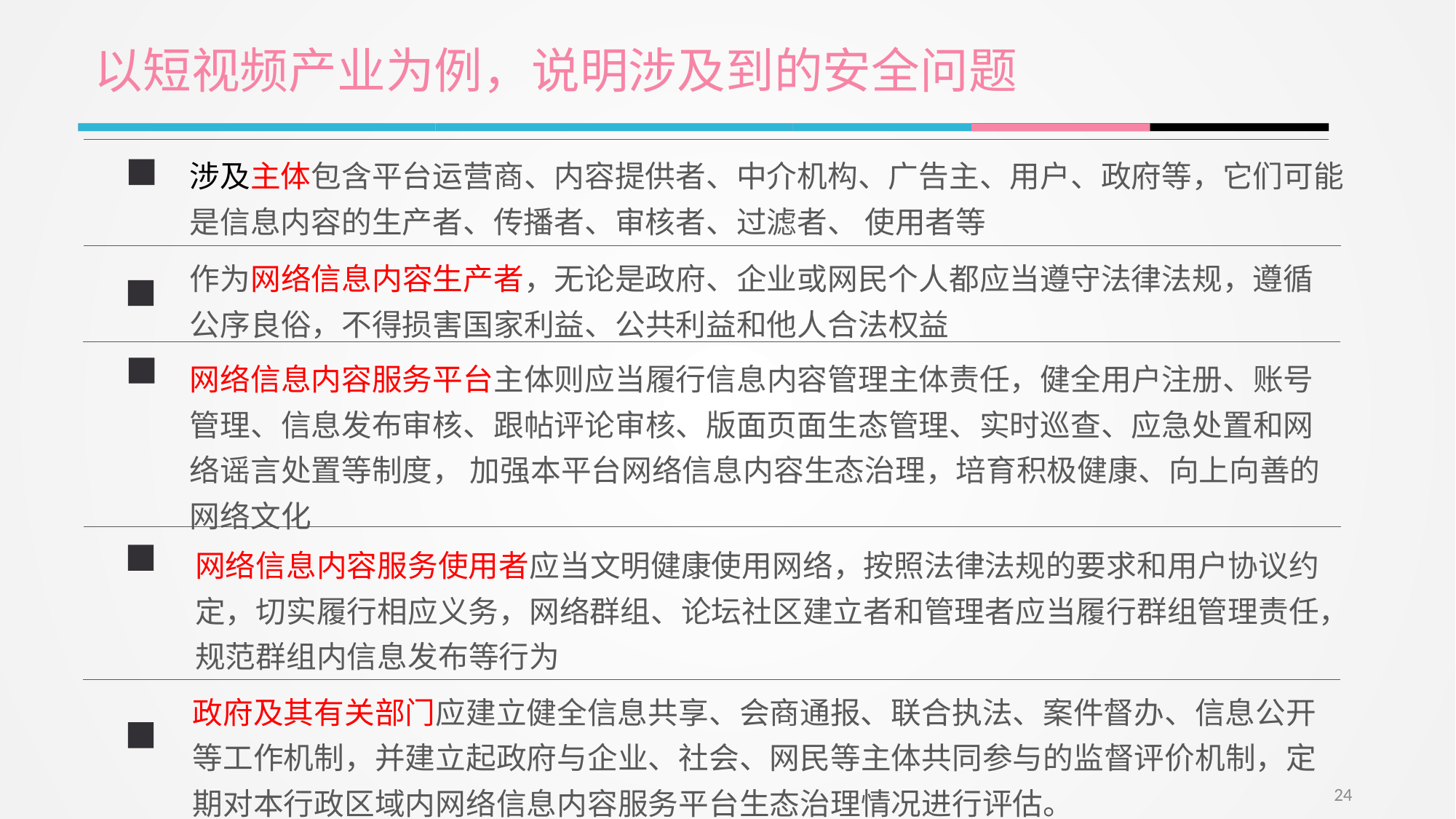

以短视频产业为例，说明涉及到的安全问题

涉及主体包含平台运营商、内容提供者、中介机构、广告主、用户、政府等，它们可能是信息内容的生产者、传播者、审核者、过滤者、 使用者等

作为网络信息内容生产者，无论是政府、企业或网民个人都应当遵守法律法规，遵循公序良俗，不得损害国家利益、公共利益和他人合法权益

网络信息内容服务平台主体则应当履行信息内容管理主体责任，健全用户注册、账号管理、信息发布审核、跟帖评论审核、版面页面生态管理、实时巡查、应急处置和网络谣言处置等制度， 加强本平台网络信息内容生态治理，培育积极健康、向上向善的网络文化

网络信息内容服务使用者应当文明健康使用网络，按照法律法规的要求和用户协议约定，切实履行相应义务，网络群组、论坛社区建立者和管理者应当履行群组管理责任，规范群组内信息发布等行为

政府及其有关部门应建立健全信息共享、会商通报、联合执法、案件督办、信息公开等工作机制，并建立起政府与企业、社会、网民等主体共同参与的监督评价机制，定期对本行政区域内网络信息内容服务平台生态治理情况进行评估。

24